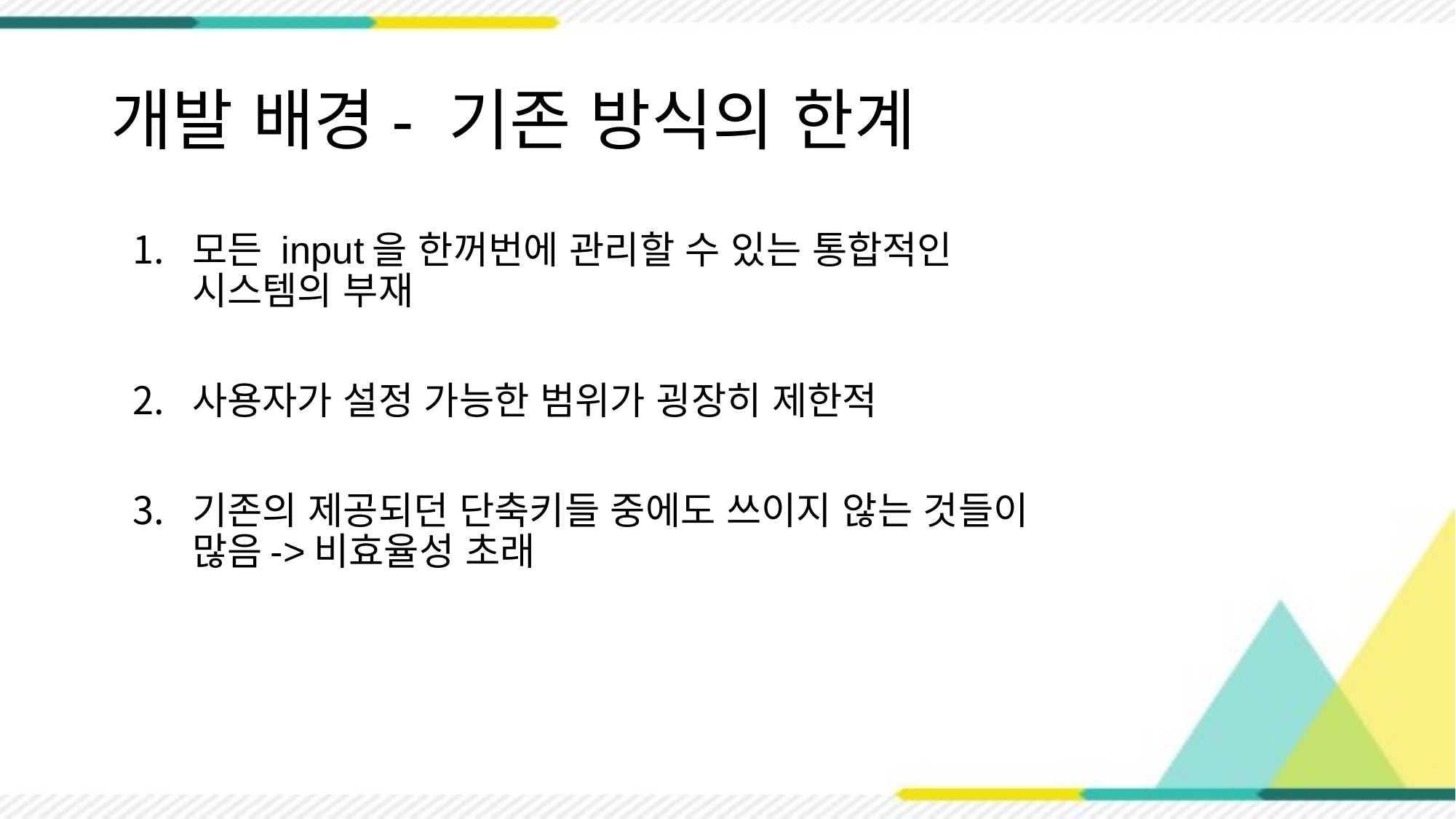

# 개발 배경- 기존 방식의 한계
모든 input을 한꺼번에 관리할 수 있는 통합적인 시스템의 부재

사용자가 설정 가능한 범위가 굉장히 제한적

기존의 제공되던 단축키들 중에도 쓰이지 않는 것들이 많음->비효율성 초래